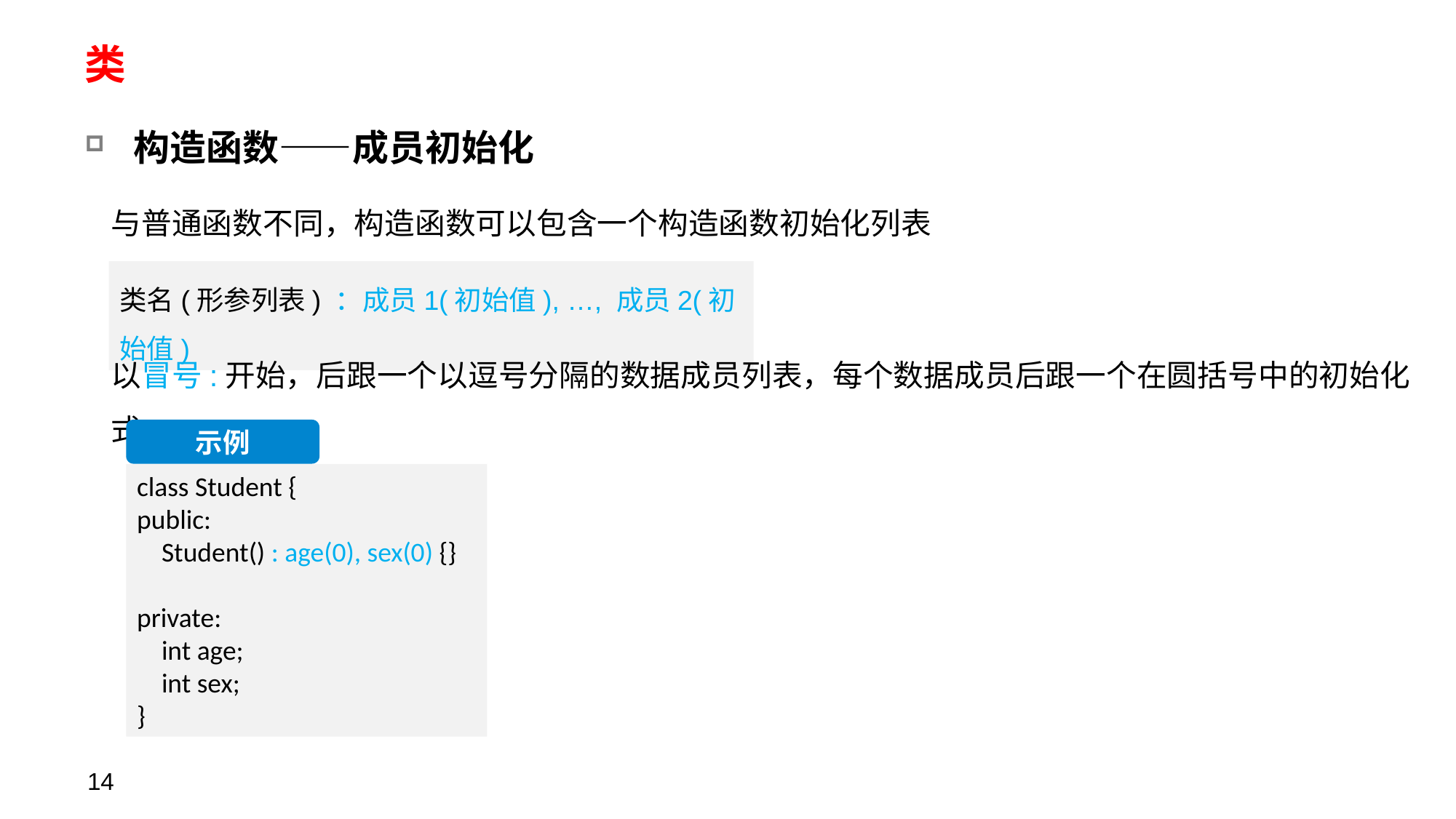

# 类
构造函数——成员初始化
与普通函数不同，构造函数可以包含一个构造函数初始化列表
类名(形参列表) ：成员1(初始值), …, 成员2(初始值)
以冒号:开始，后跟一个以逗号分隔的数据成员列表，每个数据成员后跟一个在圆括号中的初始化式
示例
class Student {
public:
    Student() : age(0), sex(0) {}
private:
    int age;
    int sex;
}
14